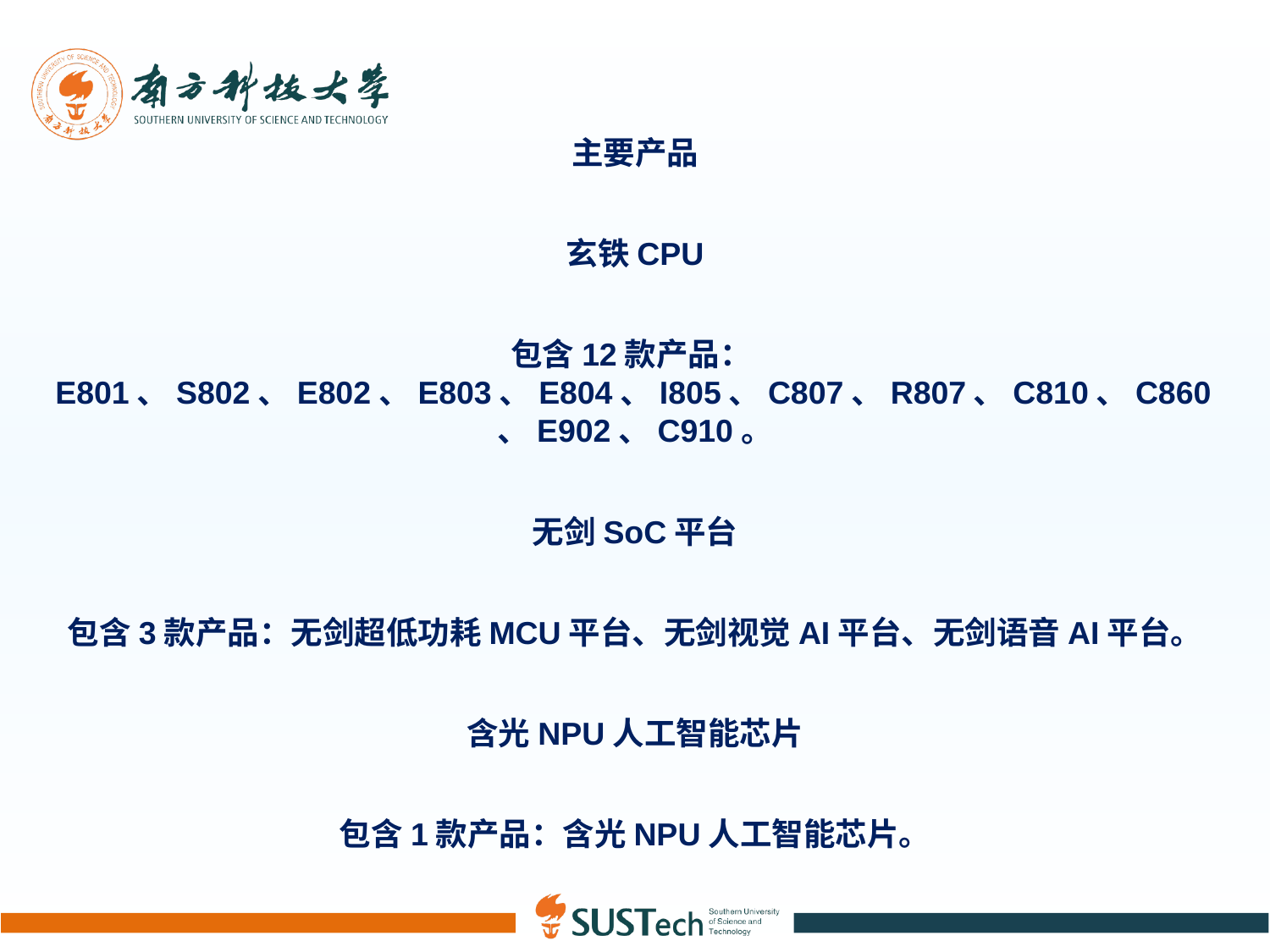

主要产品

玄铁CPU

包含12款产品：E801、S802、E802、E803、E804、I805、C807、R807、C810、C860、E902、C910。

无剑SoC平台

包含3款产品：无剑超低功耗MCU平台、无剑视觉AI平台、无剑语音AI平台。

含光NPU人工智能芯片

包含1款产品：含光NPU人工智能芯片。